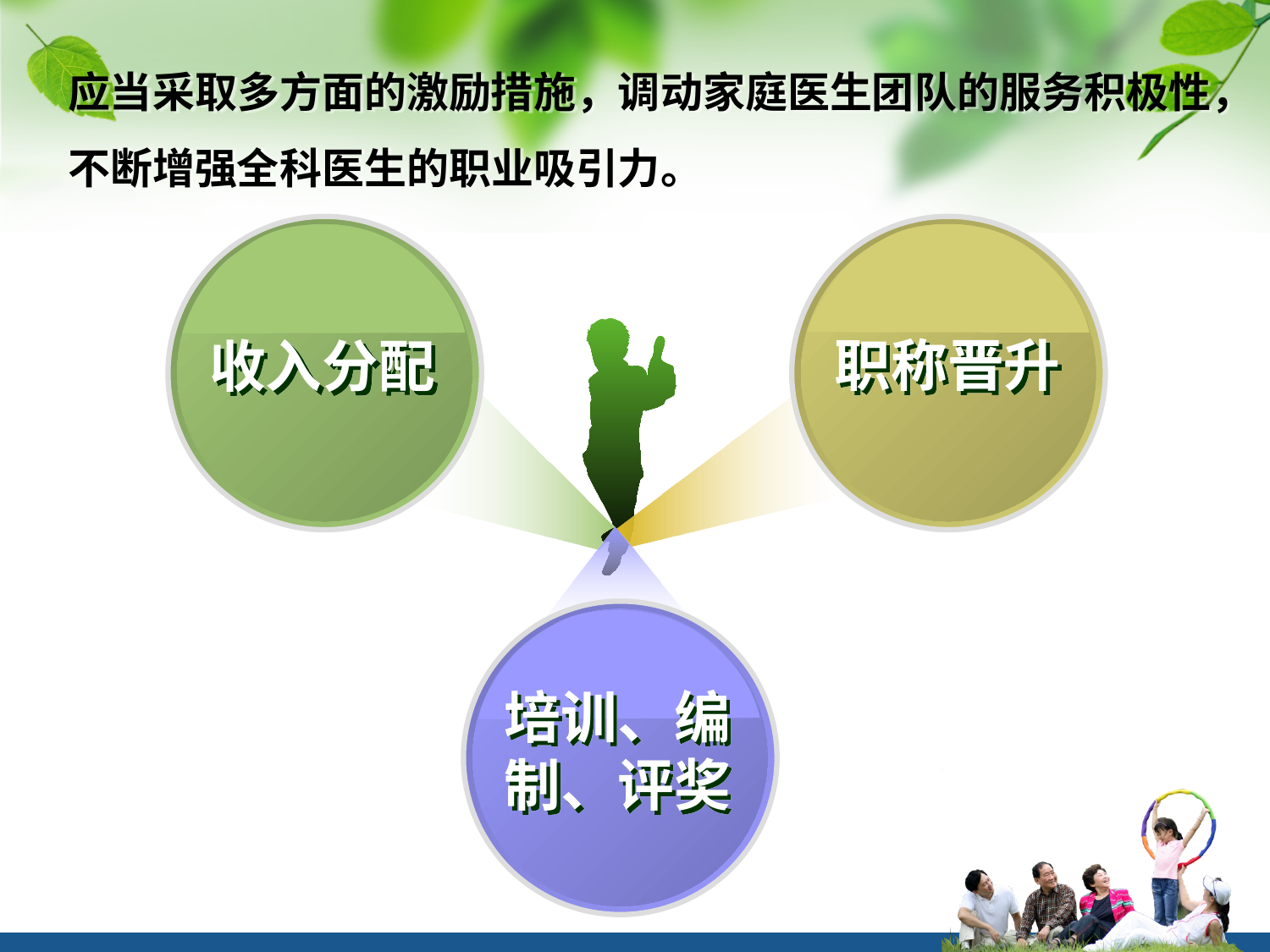

应当采取多方面的激励措施，调动家庭医生团队的服务积极性，不断增强全科医生的职业吸引力。

收入分配

职称晋升

培训、编制、评奖